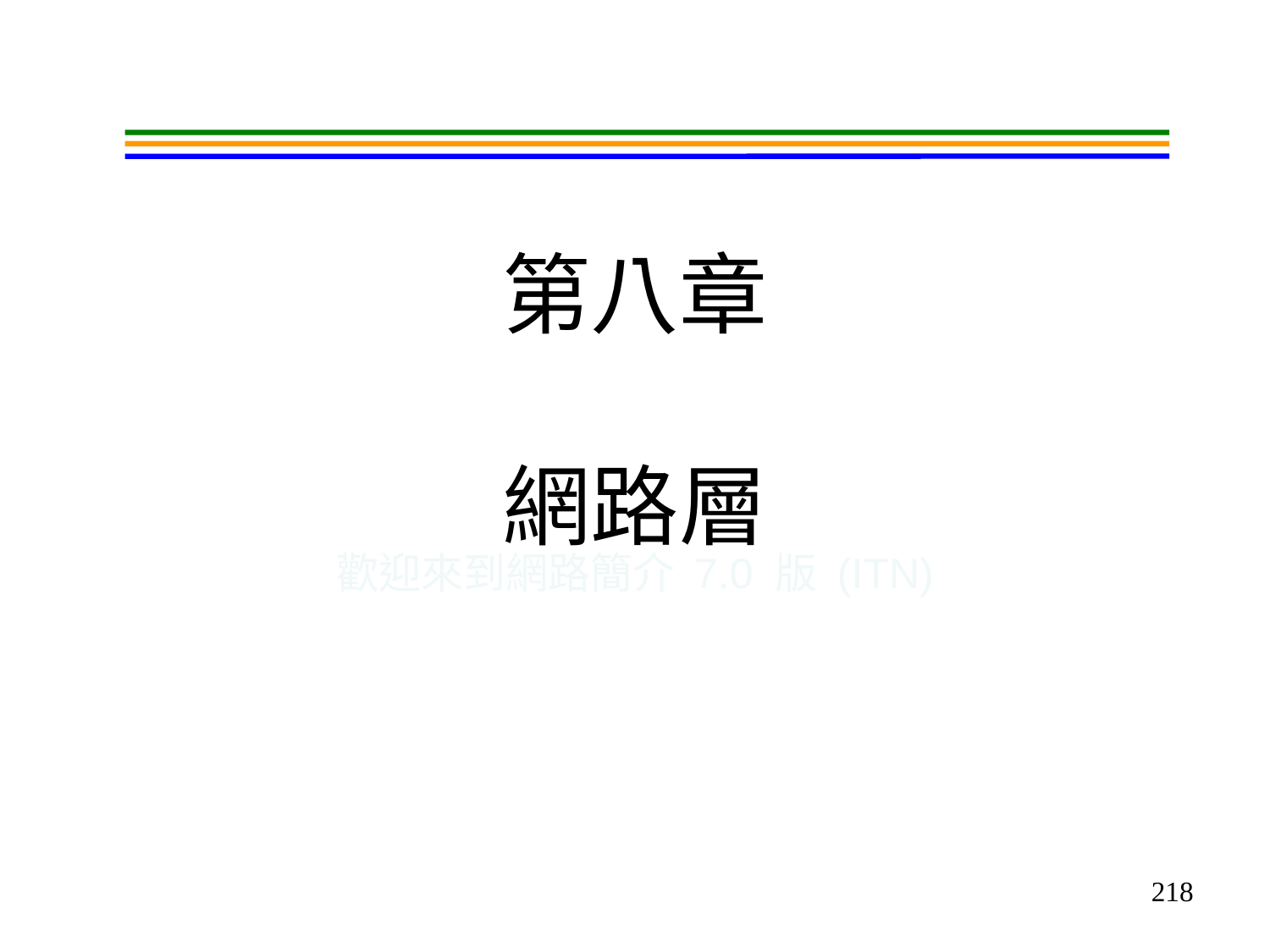

# 第八章 網路層
歡迎來到網路簡介 7.0 版 (ITN)

218